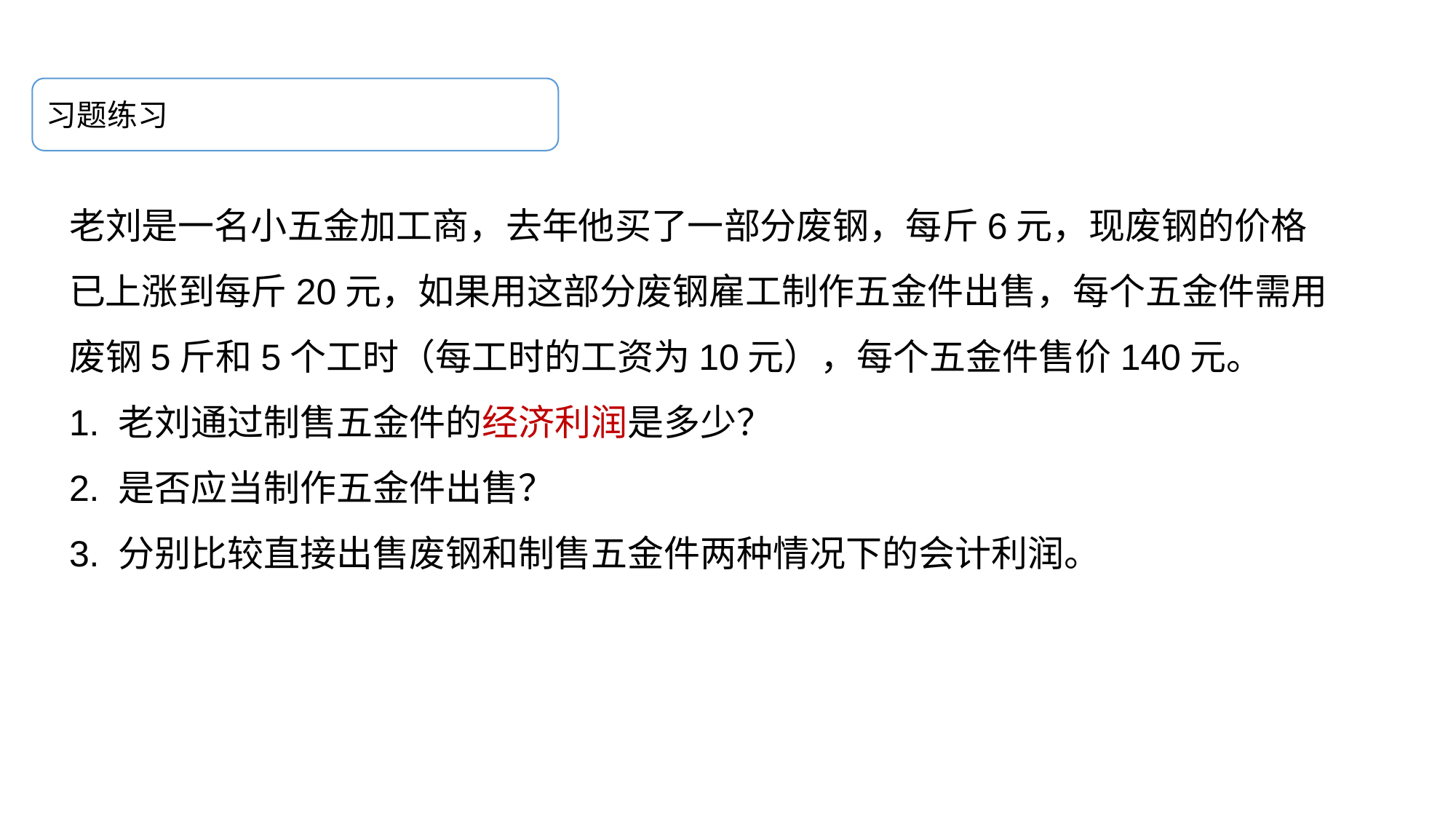

习题练习
老刘是一名小五金加工商，去年他买了一部分废钢，每斤6元，现废钢的价格已上涨到每斤20元，如果用这部分废钢雇工制作五金件出售，每个五金件需用废钢5斤和5个工时（每工时的工资为10元），每个五金件售价140元。
1. 老刘通过制售五金件的经济利润是多少？
2. 是否应当制作五金件出售？
3. 分别比较直接出售废钢和制售五金件两种情况下的会计利润。